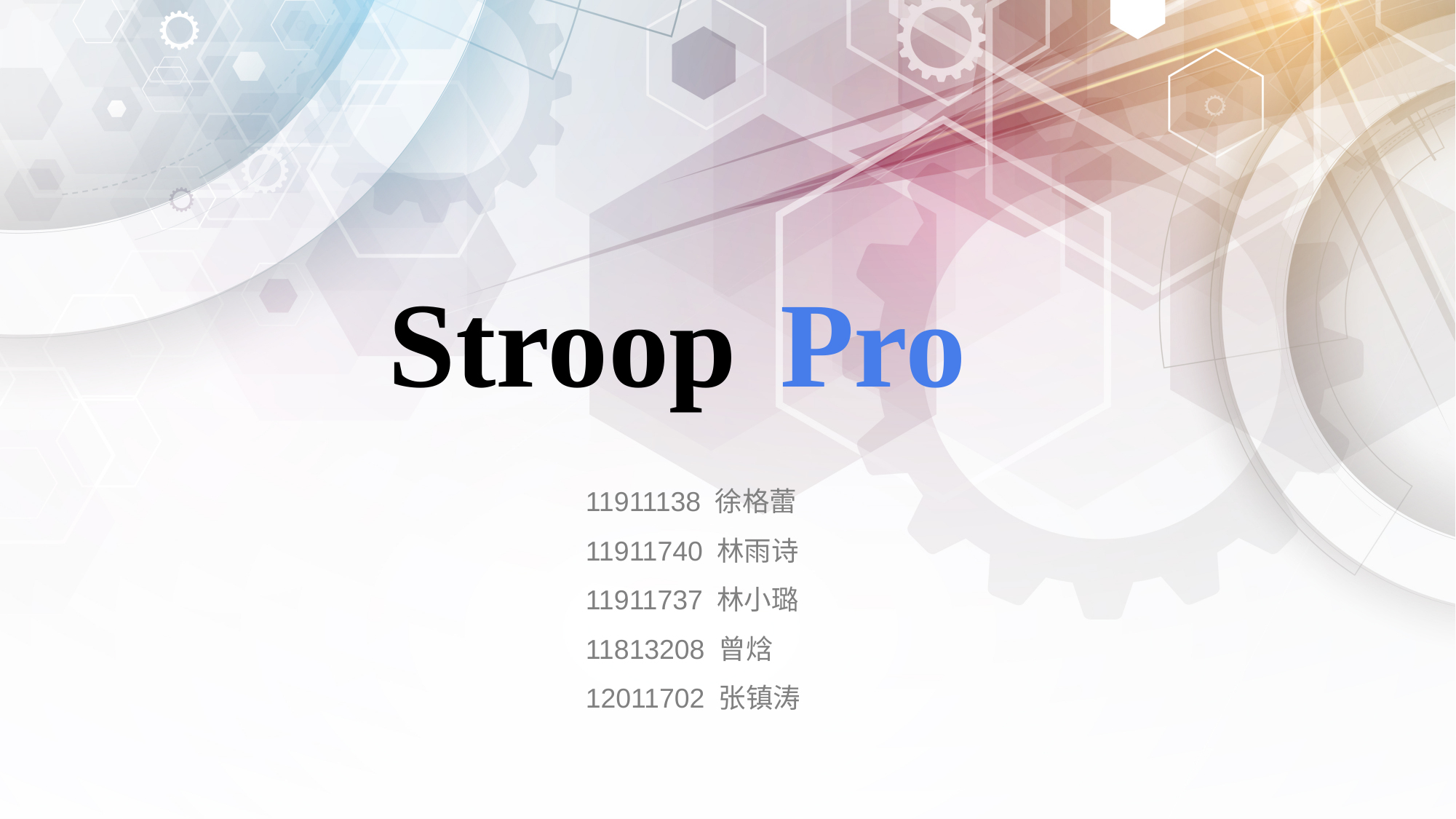

Stroop
Pro
11911138 徐格蕾
11911740 林雨诗
11911737 林小璐
11813208 曾焓
12011702 张镇涛